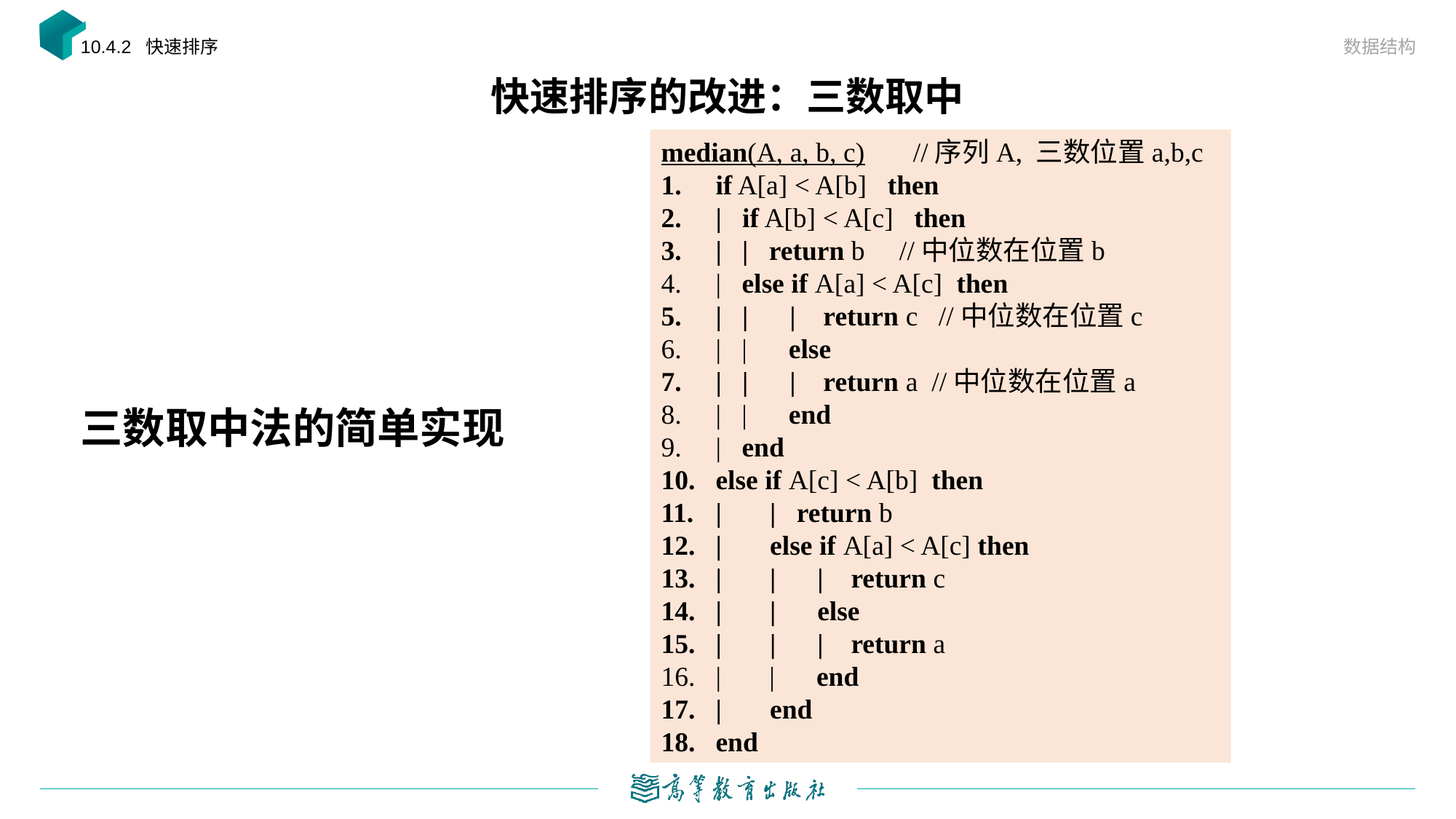

数据结构
10.4.2  快速排序
# 快速排序的改进：三数取中
median(A, a, b, c)       //序列A, 三数位置a,b,c
if A[a] < A[b]   then
|   if A[b] < A[c]   then
|   |   return b     //中位数在位置b
|   else if A[a] < A[c]  then
|   |      |    return c   //中位数在位置c
|   |      else
|   |      |    return a  //中位数在位置a
|   |      end
|   end
else if A[c] < A[b]  then
|       |   return b
|       else if A[a] < A[c] then
|       |      |    return c
|       |      else
|       |      |    return a
|       |      end
|       end
end

三数取中法的简单实现